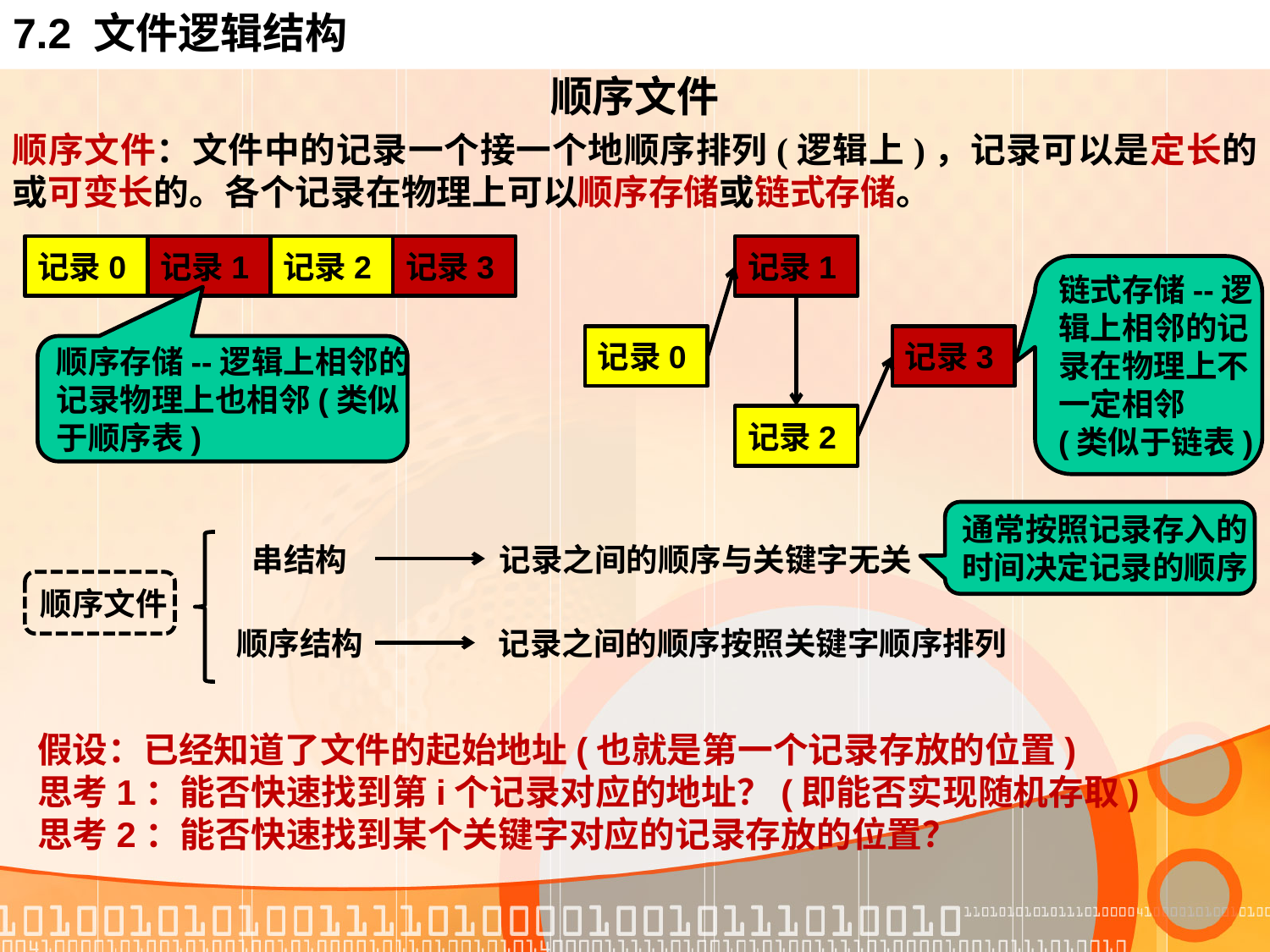

# 7.2 文件逻辑结构
顺序文件
顺序文件：文件中的记录一个接一个地顺序排列(逻辑上)，记录可以是定长的或可变长的。各个记录在物理上可以顺序存储或链式存储。
记录0
记录1
记录2
记录3
记录1
链式存储--逻
辑上相邻的记
录在物理上不
一定相邻
(类似于链表)
记录0
记录3
顺序存储--逻辑上相邻的
记录物理上也相邻(类似
于顺序表)
记录2
通常按照记录存入的
时间决定记录的顺序
串结构
记录之间的顺序与关键字无关

顺序文件
顺序结构
记录之间的顺序按照关键字顺序排列
假设：已经知道了文件的起始地址(也就是第一个记录存放的位置)
思考1：能否快速找到第i个记录对应的地址？(即能否实现随机存取)
思考2：能否快速找到某个关键字对应的记录存放的位置？